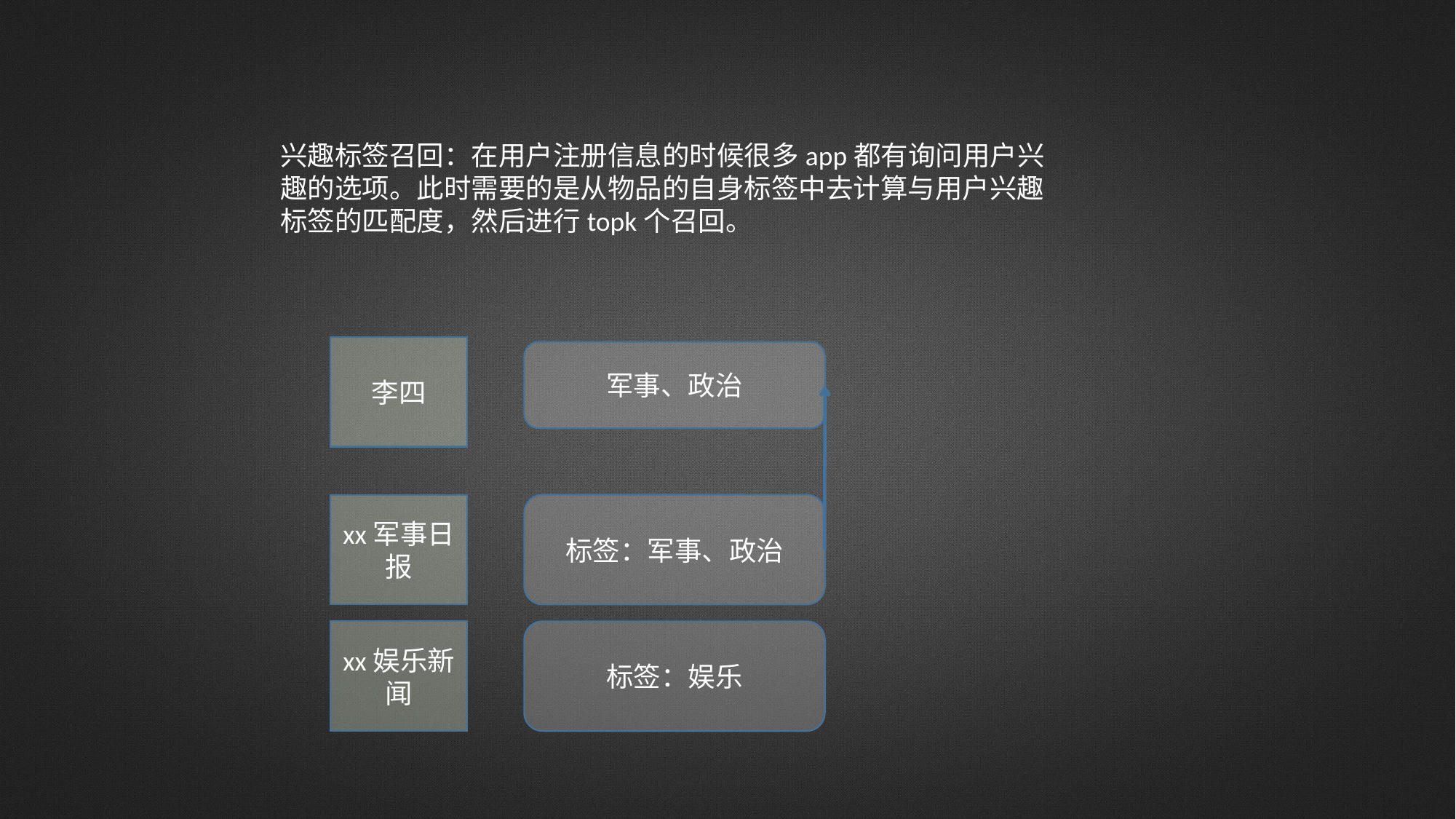

兴趣标签召回：在用户注册信息的时候很多app都有询问用户兴趣的选项。此时需要的是从物品的自身标签中去计算与用户兴趣标签的匹配度，然后进行topk个召回。
李四
军事、政治
标签：军事、政治
xx军事日报
xx娱乐新闻
标签：娱乐